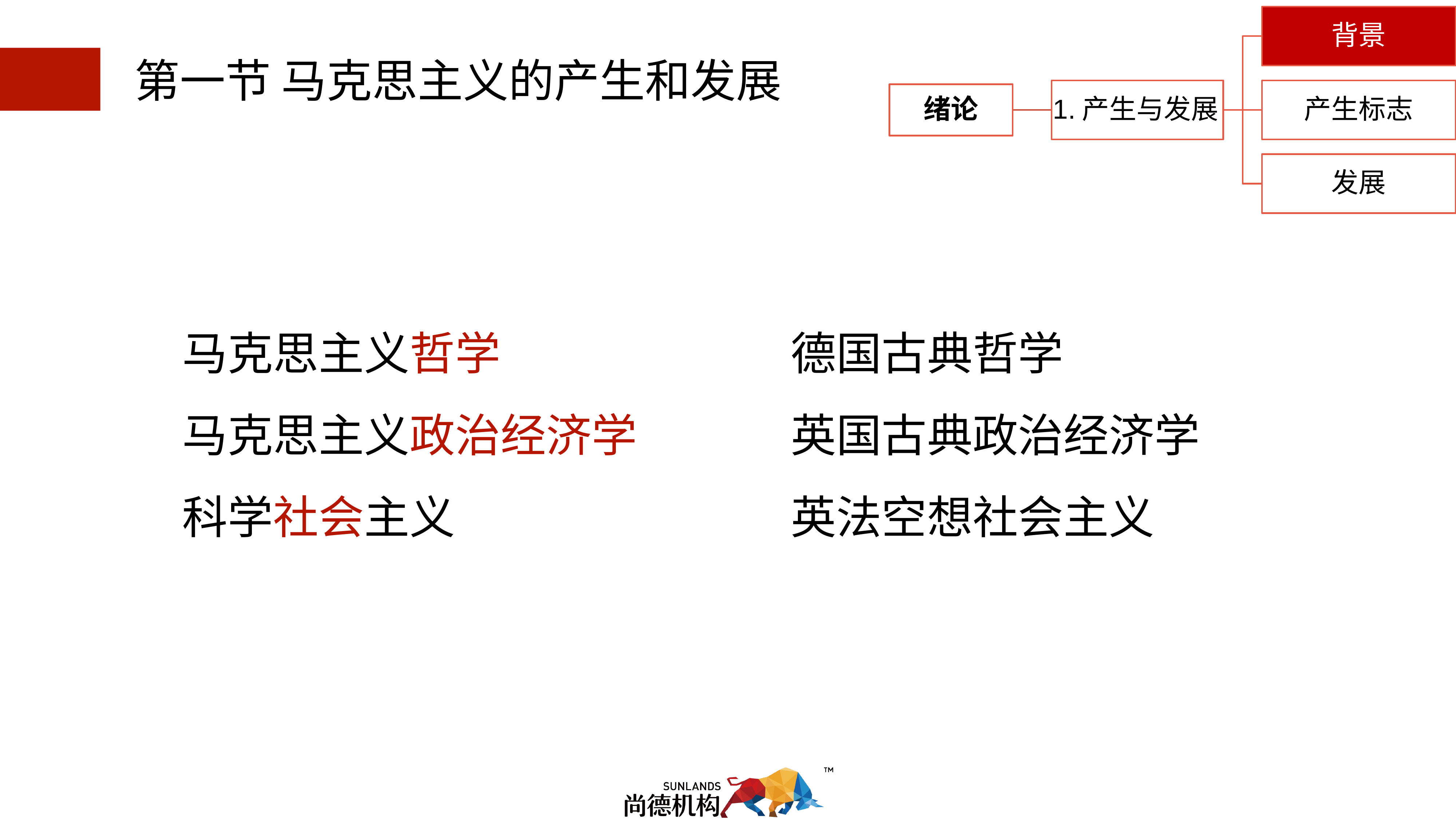

绪论
1.产生与发展
背景
产生标志
发展
0.1.2马克思主义对人类文明成果的继承与发展
第一节 马克思主义的产生和发展
德国古典哲学
英国古典政治经济学
英法空想社会主义
马克思主义哲学
马克思主义政治经济学
科学社会主义